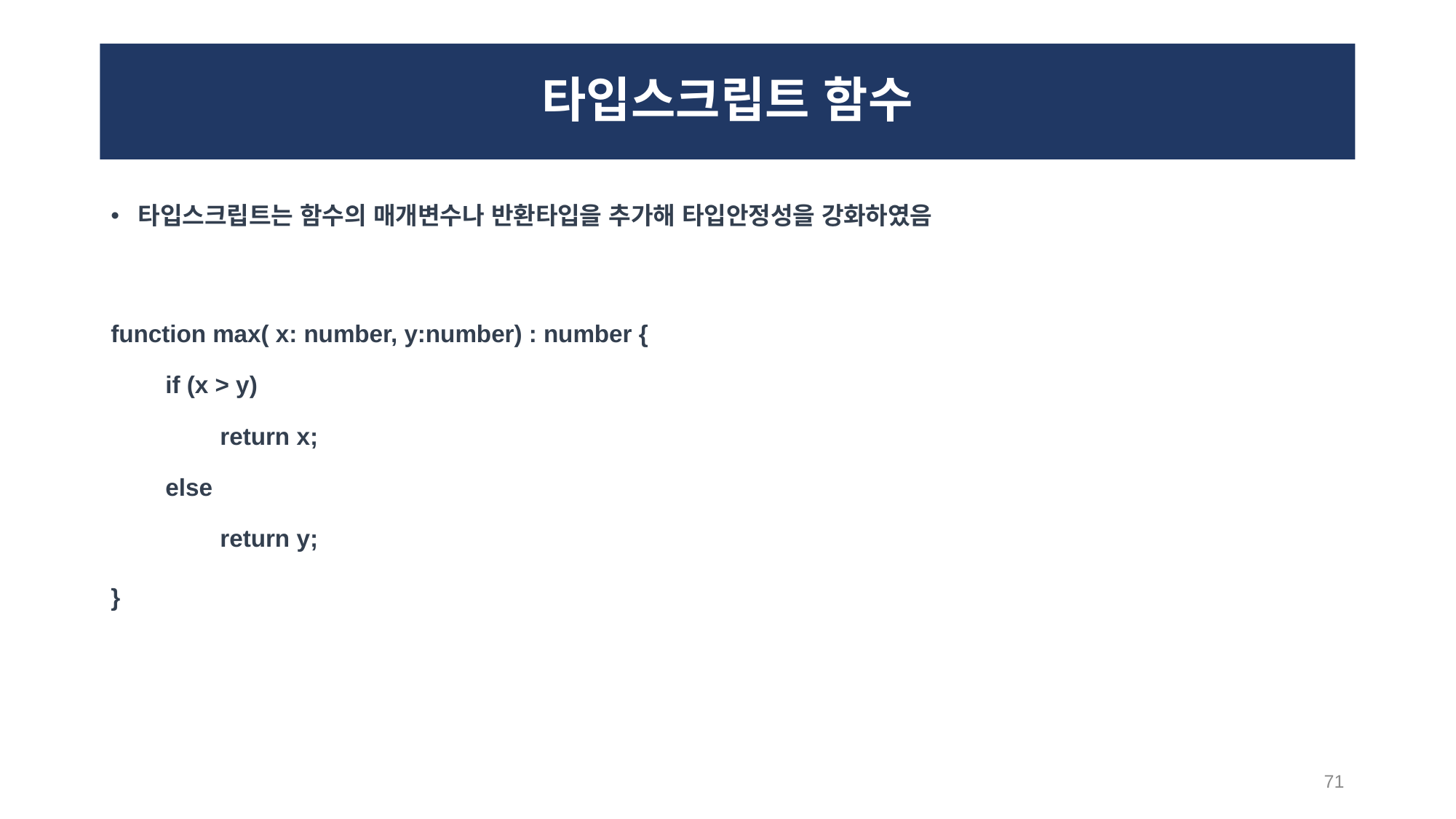

# 타입스크립트 함수
타입스크립트는 함수의 매개변수나 반환타입을 추가해 타입안정성을 강화하였음

function max( x: number, y:number) : number {
if (x > y)
return x;
else
return y;
}
71